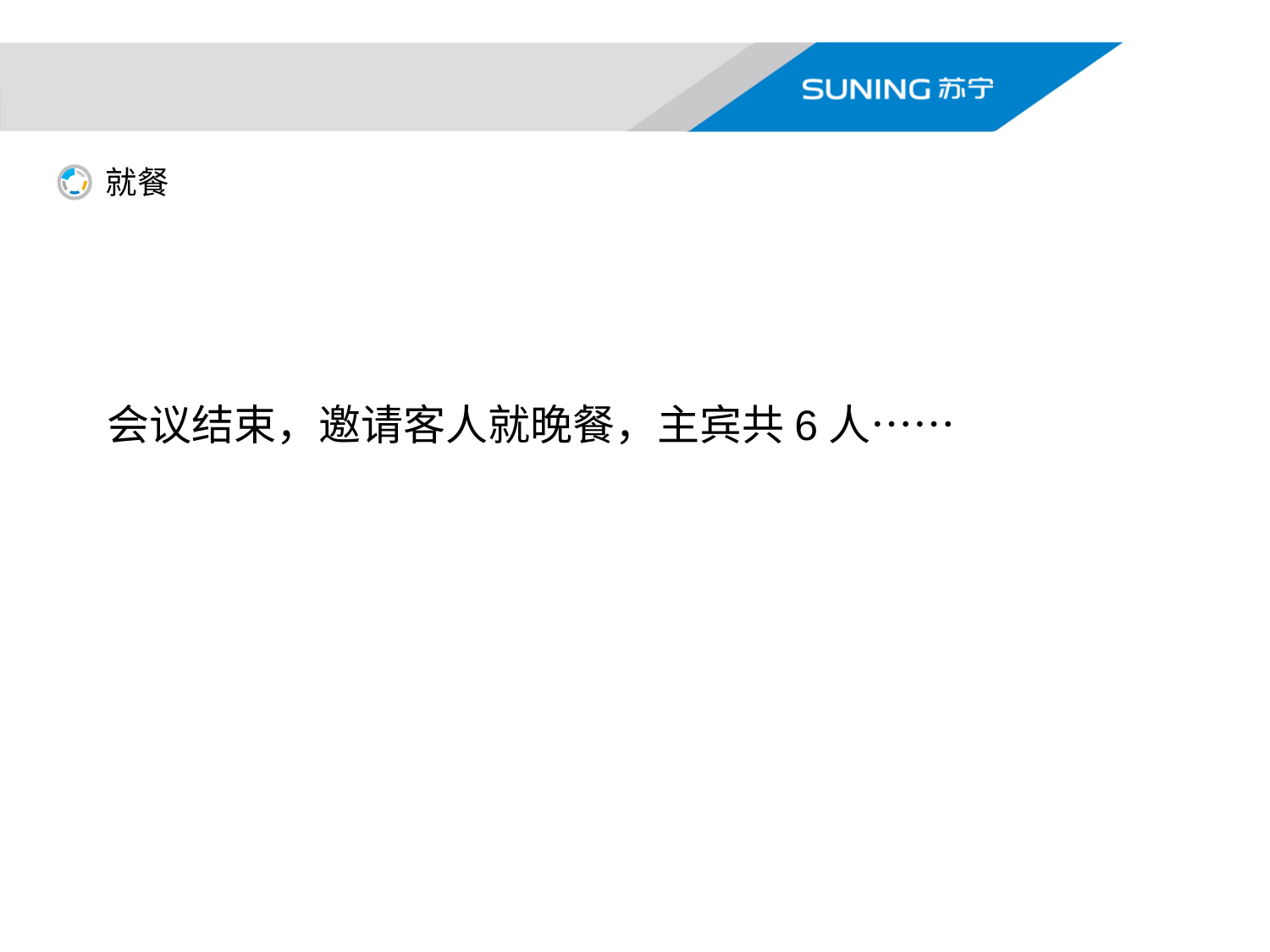

就餐

### Chart

| Category | 列1 |
|---|---|
| 第一季度 | 5.0 |
| 第二季度 | 5.0 |
| 第三季度 | 5.0 |
| 第四季度 | 5.0 |
| 第五基地 | 5.0 |
会议结束，邀请客人就晚餐，主宾共6人……